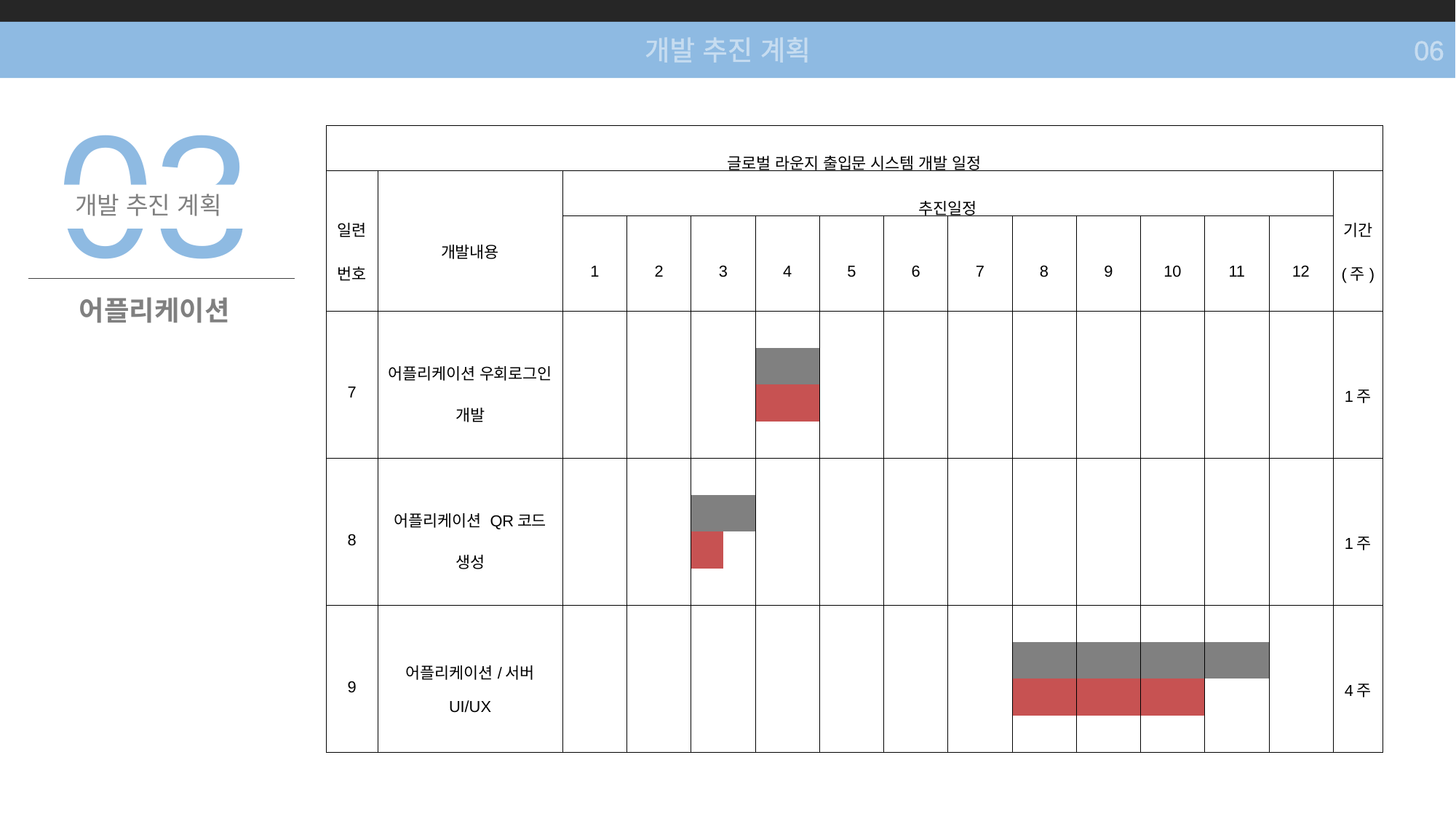

개발 추진 계획
06
03
개발 추진 계획

| 글로벌 라운지 출입문 시스템 개발 일정 |  |  |  |  |  |  |  |  |  |  |  |  |  |  |  |  |  |  |  |  |  |  |  |  |  |  |
| --- | --- | --- | --- | --- | --- | --- | --- | --- | --- | --- | --- | --- | --- | --- | --- | --- | --- | --- | --- | --- | --- | --- | --- | --- | --- | --- |
| 일련 번호 | 개발내용 | 추진일정 |  |  |  |  |  |  |  |  |  |  |  |  |  |  |  |  |  |  |  |  |  |  |  | 기간 (주) |
|  |  | 1 |  | 2 |  | 3 |  | 4 |  | 5 |  | 6 |  | 7 |  | 8 |  | 9 |  | 10 |  | 11 |  | 12 |  |  |
| 7 | 어플리케이션 우회로그인 개발 |  |  |  |  |  |  |  |  |  |  |  |  |  |  |  |  |  |  |  |  |  |  |  |  | 1주 |
|  |  |  |  |  |  |  |  |  |  |  |  |  |  |  |  |  |  |  |  |  |  |  |  |  |  |  |
|  |  |  |  |  |  |  |  |  |  |  |  |  |  |  |  |  |  |  |  |  |  |  |  |  |  |  |
|  |  |  |  |  |  |  |  |  |  |  |  |  |  |  |  |  |  |  |  |  |  |  |  |  |  |  |
| 8 | 어플리케이션 QR코드 생성 |  |  |  |  |  |  |  |  |  |  |  |  |  |  |  |  |  |  |  |  |  |  |  |  | 1주 |
|  |  |  |  |  |  |  |  |  |  |  |  |  |  |  |  |  |  |  |  |  |  |  |  |  |  |  |
|  |  |  |  |  |  |  |  |  |  |  |  |  |  |  |  |  |  |  |  |  |  |  |  |  |  |  |
|  |  |  |  |  |  |  |  |  |  |  |  |  |  |  |  |  |  |  |  |  |  |  |  |  |  |  |
| 9 | 어플리케이션/서버 UI/UX |  |  |  |  |  |  |  |  |  |  |  |  |  |  |  |  |  |  |  |  |  |  |  |  | 4주 |
|  |  |  |  |  |  |  |  |  |  |  |  |  |  |  |  |  |  |  |  |  |  |  |  |  |  |  |
|  |  |  |  |  |  |  |  |  |  |  |  |  |  |  |  |  |  |  |  |  |  |  |  |  |  |  |
|  |  |  |  |  |  |  |  |  |  |  |  |  |  |  |  |  |  |  |  |  |  |  |  |  |  |  |
어플리케이션